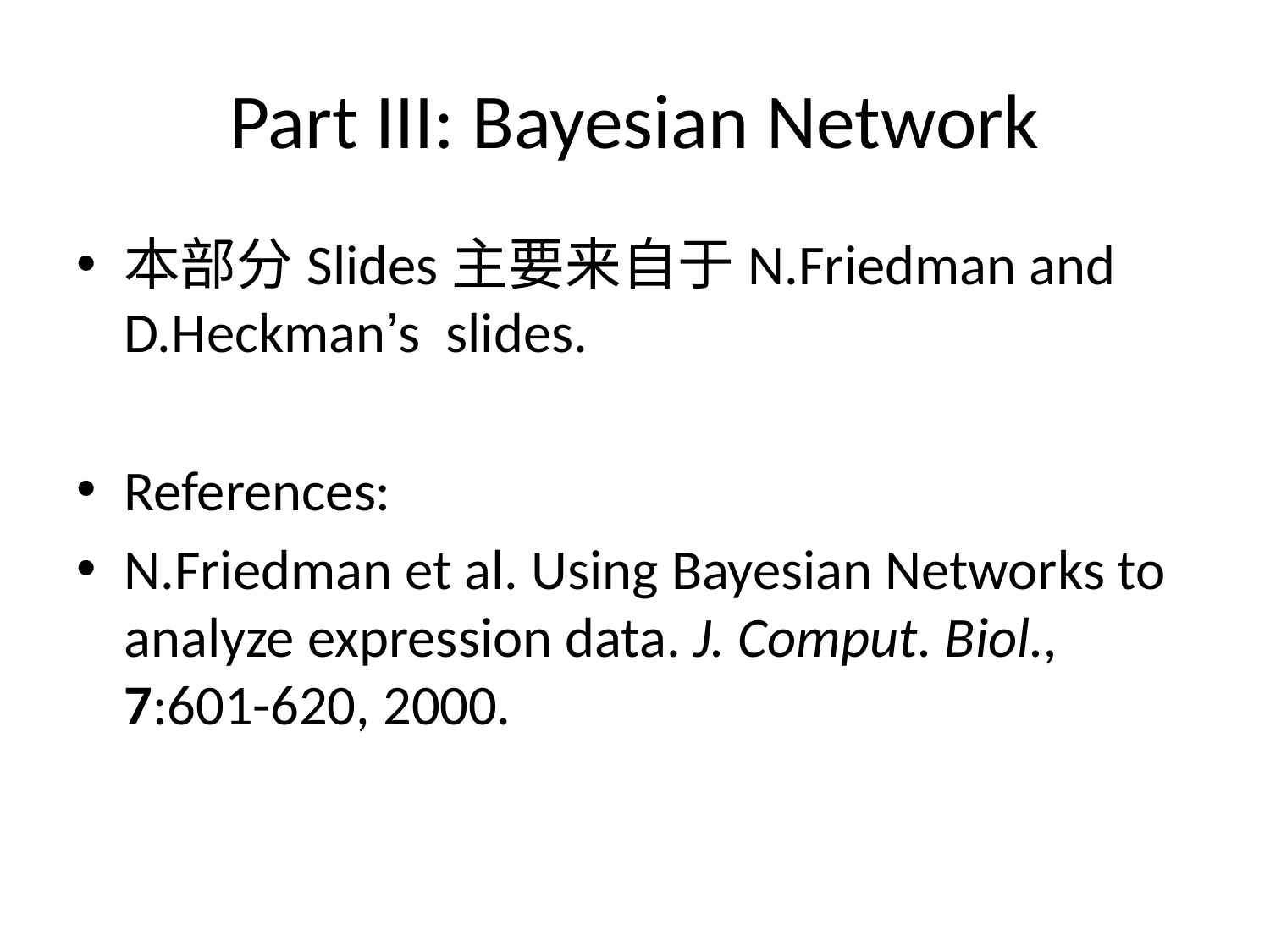

# Part III: Bayesian Network
本部分Slides主要来自于N.Friedman and D.Heckman’s  slides.

References:
N.Friedman et al. Using Bayesian Networks to analyze expression data. J. Comput. Biol., 7:601-620, 2000.